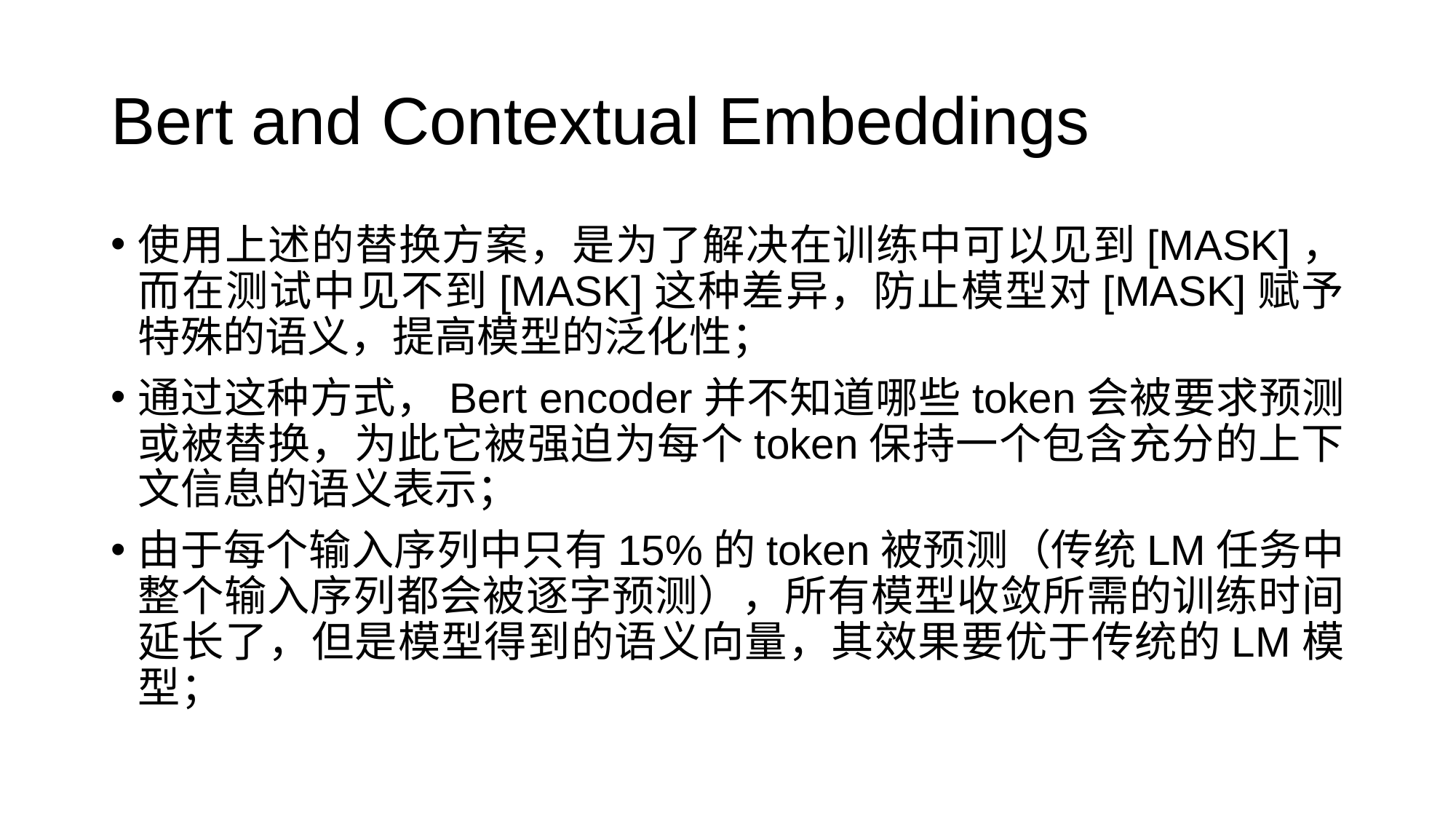

# Bert and Contextual Embeddings
使用上述的替换方案，是为了解决在训练中可以见到[MASK]，而在测试中见不到[MASK]这种差异，防止模型对[MASK]赋予特殊的语义，提高模型的泛化性；
通过这种方式，Bert encoder并不知道哪些token会被要求预测或被替换，为此它被强迫为每个token保持一个包含充分的上下文信息的语义表示；
由于每个输入序列中只有15%的token被预测（传统LM任务中整个输入序列都会被逐字预测），所有模型收敛所需的训练时间延长了，但是模型得到的语义向量，其效果要优于传统的LM模型；